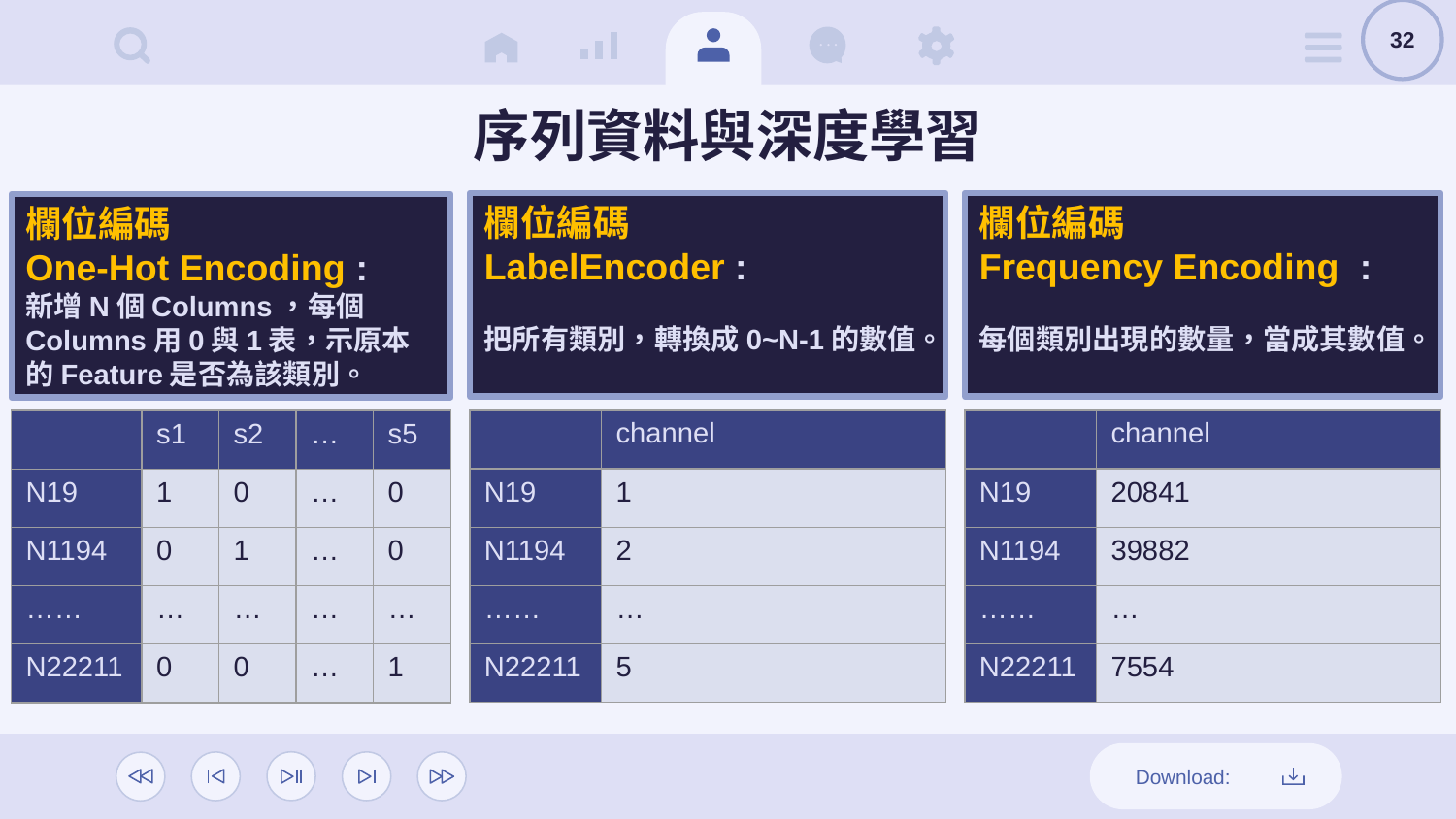

32
# 序列資料與深度學習
欄位編碼
LabelEncoder :

把所有類別，轉換成0~N-1的數值。

欄位編碼
Frequency Encoding  :

每個類別出現的數量，當成其數值。

欄位編碼
One-Hot Encoding :
新增N個Columns，每個Columns用0與1表，示原本的Feature是否為該類別。
|  | channel |
| --- | --- |
| N19 | 1 |
| N1194 | 2 |
| …… | … |
| N22211 | 5 |
|  | channel |
| --- | --- |
| N19 | 20841 |
| N1194 | 39882 |
| …… | … |
| N22211 | 7554 |
|  | s1 | s2 | … | s5 |
| --- | --- | --- | --- | --- |
| N19 | 1 | 0 | … | 0 |
| N1194 | 0 | 1 | … | 0 |
| …… | … | … | … | … |
| N22211 | 0 | 0 | … | 1 |